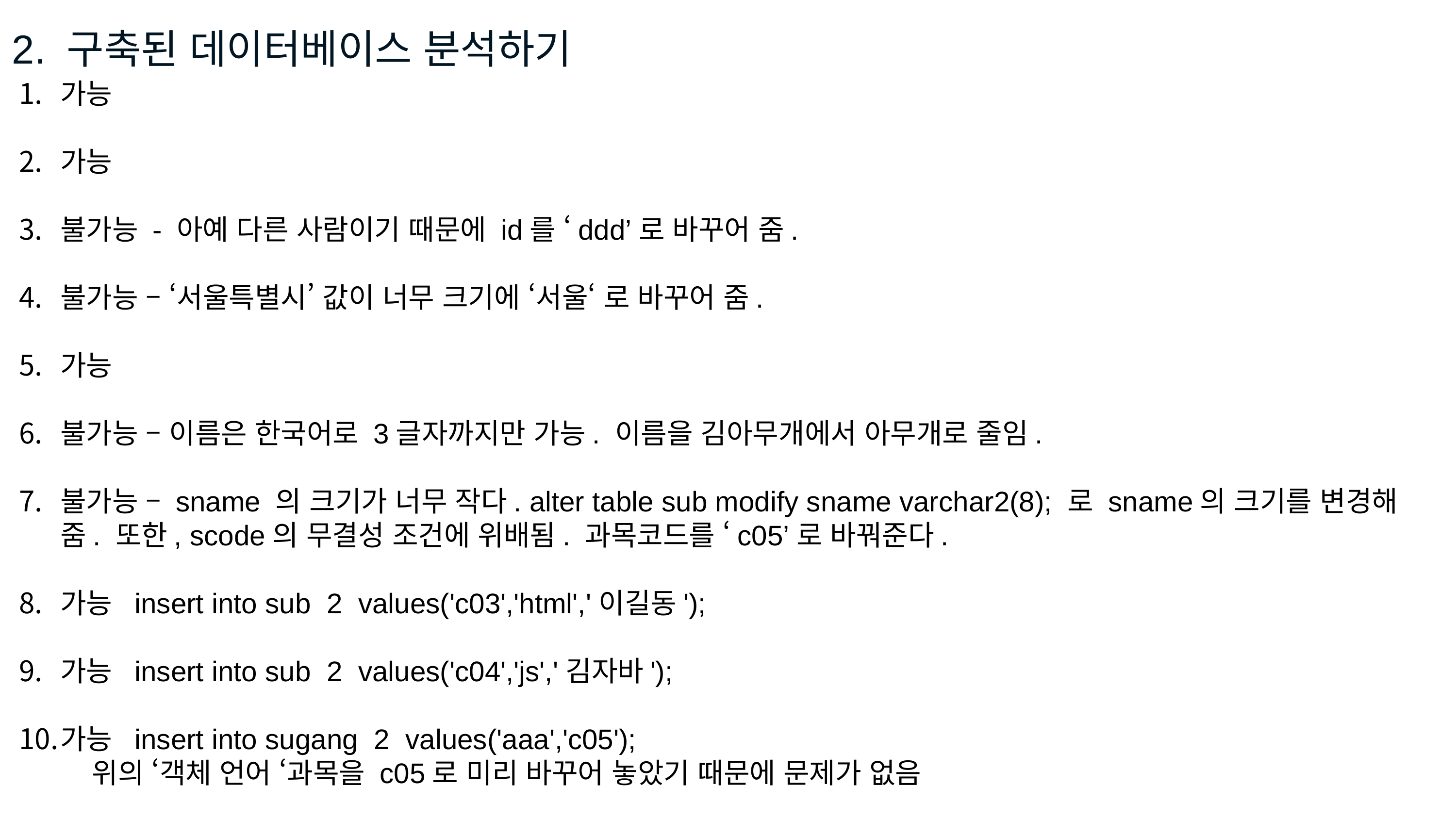

2. 구축된 데이터베이스 분석하기
가능

가능

불가능 - 아예 다른 사람이기 때문에 id를 ‘ddd’로 바꾸어 줌.

불가능 – ‘서울특별시’ 값이 너무 크기에 ‘서울‘ 로 바꾸어 줌.

가능

불가능 – 이름은 한국어로 3글자까지만 가능. 이름을 김아무개에서 아무개로 줄임.

불가능 – sname 의 크기가 너무 작다. alter table sub modify sname varchar2(8); 로 sname의 크기를 변경해줌. 또한, scode의 무결성 조건에 위배됨. 과목코드를 ‘c05’로 바꿔준다.

가능  insert into sub  2  values('c03','html','이길동');

가능  insert into sub  2  values('c04','js','김자바');

가능  insert into sugang  2  values('aaa','c05');
	위의 ‘객체 언어 ‘과목을 c05로 미리 바꾸어 놓았기 때문에 문제가 없음